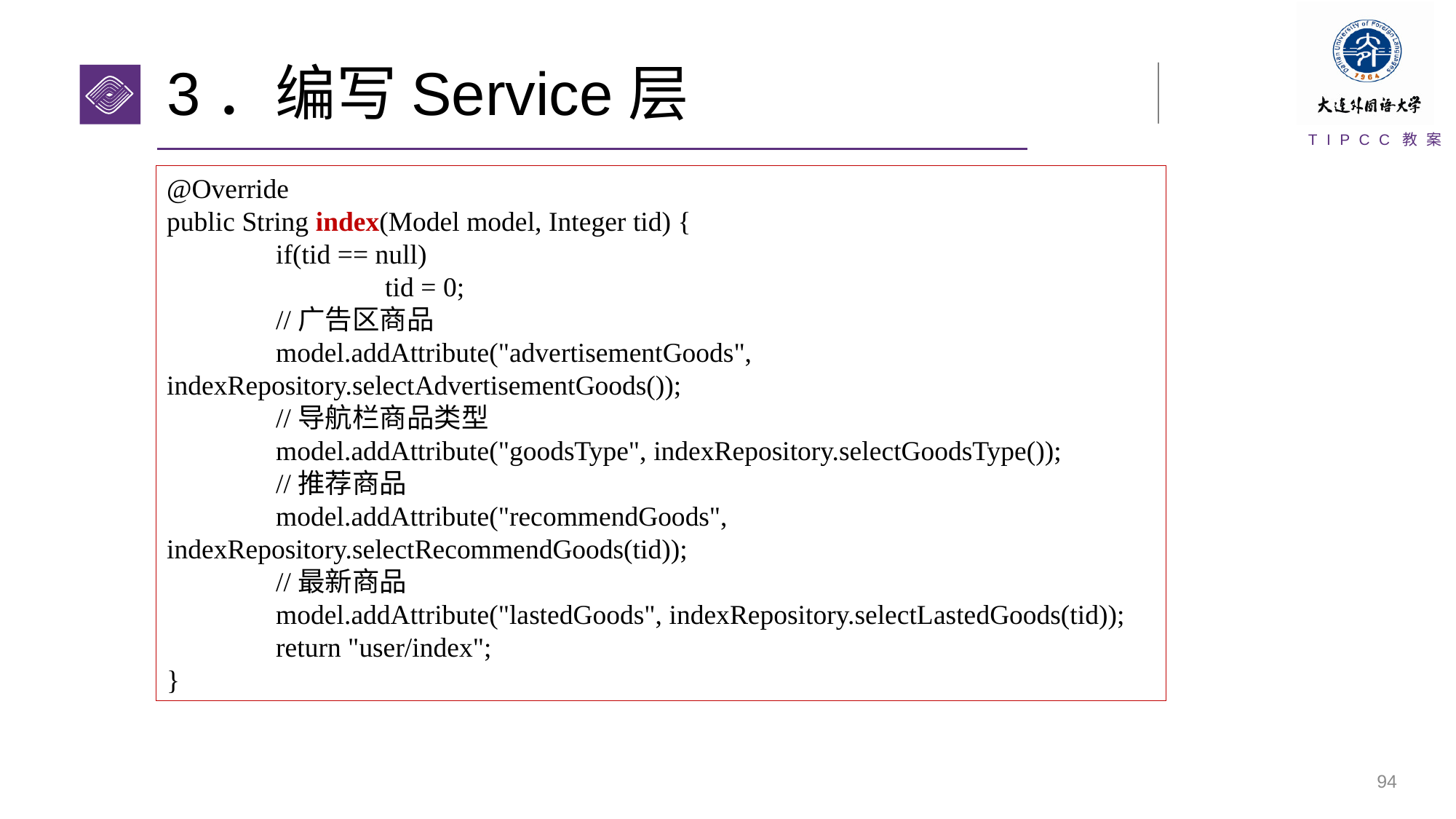

# 3．编写Service层
@Override
public String index(Model model, Integer tid) {
	if(tid == null)
		tid = 0;
	//广告区商品
	model.addAttribute("advertisementGoods", 	indexRepository.selectAdvertisementGoods());
	//导航栏商品类型
	model.addAttribute("goodsType", indexRepository.selectGoodsType());
	//推荐商品
	model.addAttribute("recommendGoods", 	indexRepository.selectRecommendGoods(tid));
	//最新商品
	model.addAttribute("lastedGoods", indexRepository.selectLastedGoods(tid));
	return "user/index";
}
94